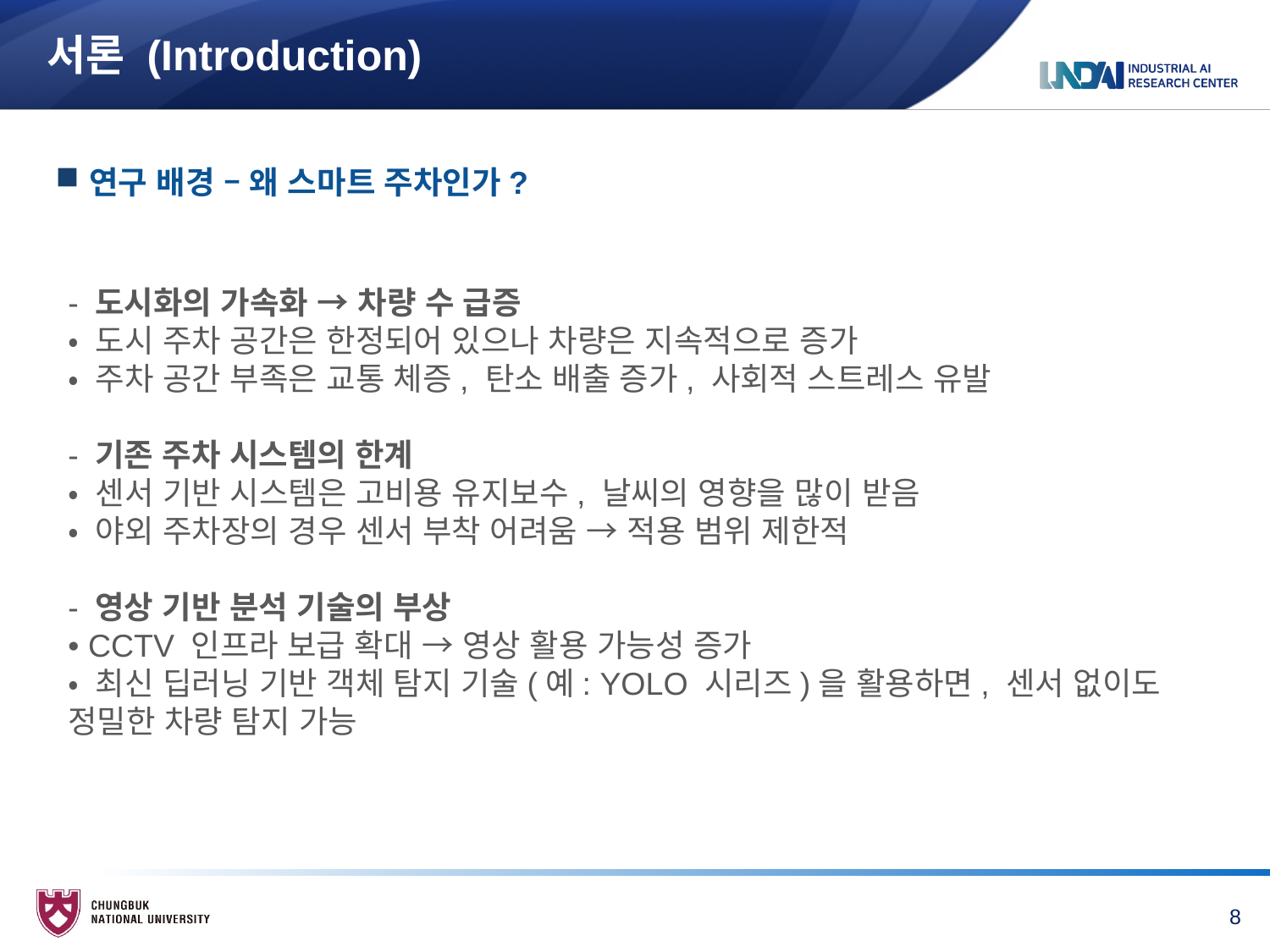

# 서론 (Introduction)
연구 배경 – 왜 스마트 주차인가?
- 도시화의 가속화 → 차량 수 급증
• 도시 주차 공간은 한정되어 있으나 차량은 지속적으로 증가
• 주차 공간 부족은 교통 체증, 탄소 배출 증가, 사회적 스트레스 유발

- 기존 주차 시스템의 한계
• 센서 기반 시스템은 고비용 유지보수, 날씨의 영향을 많이 받음
• 야외 주차장의 경우 센서 부착 어려움 → 적용 범위 제한적

- 영상 기반 분석 기술의 부상
• CCTV 인프라 보급 확대 → 영상 활용 가능성 증가
• 최신 딥러닝 기반 객체 탐지 기술(예: YOLO 시리즈)을 활용하면, 센서 없이도 정밀한 차량 탐지 가능